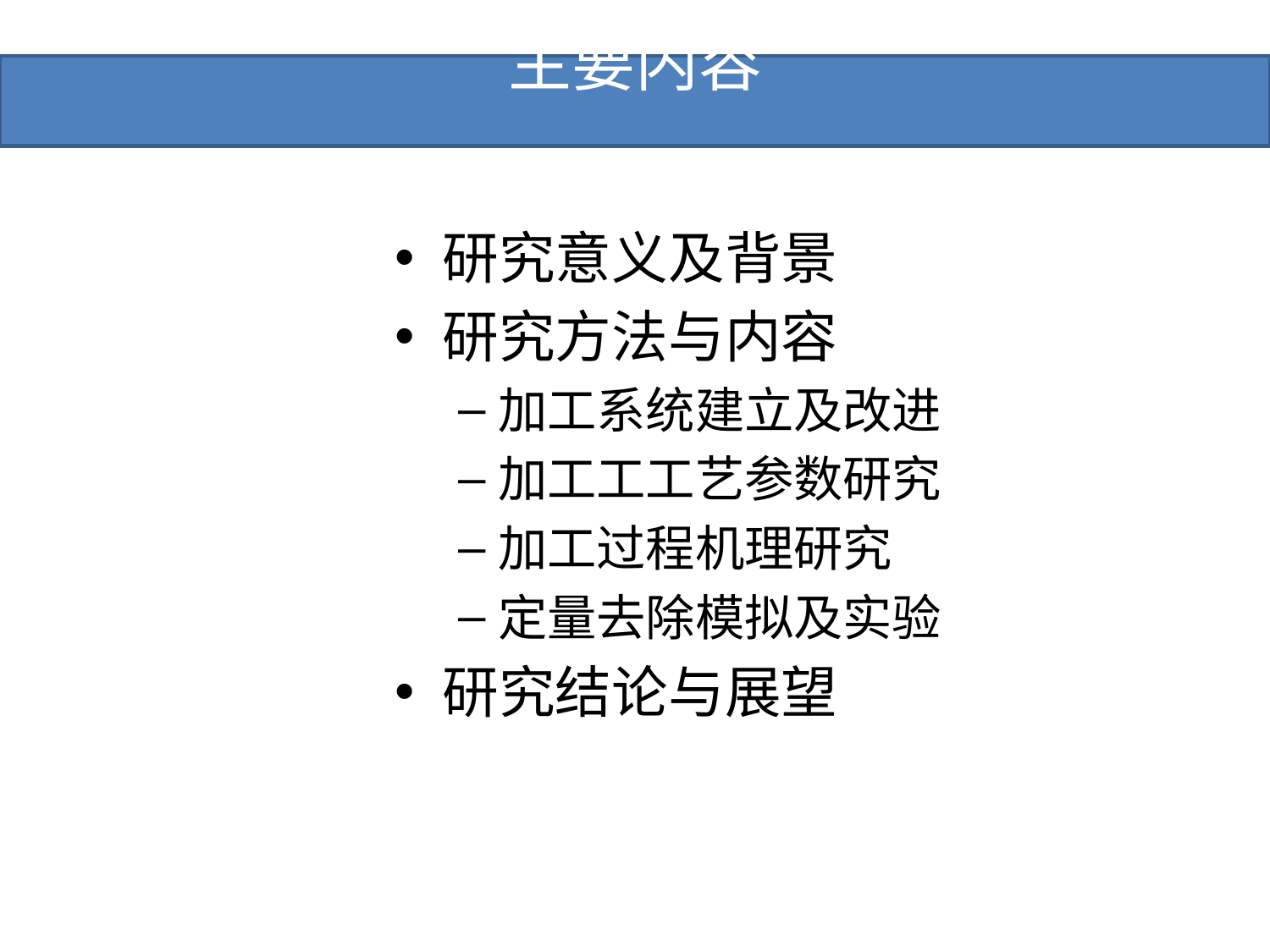

# 主要内容

研究意义及背景
研究方法与内容
加工系统建立及改进
加工工工艺参数研究
加工过程机理研究
定量去除模拟及实验
研究结论与展望